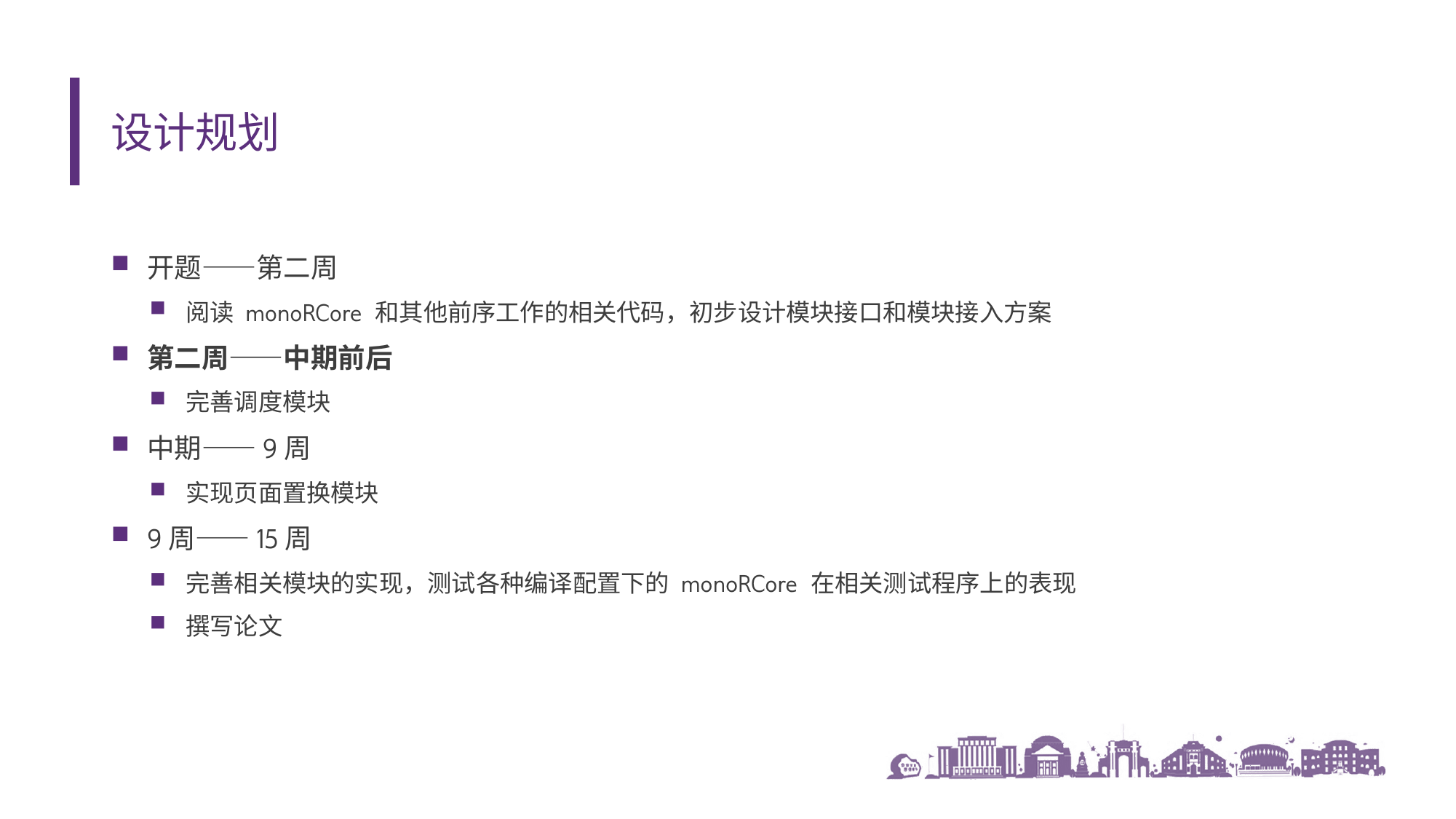

# 设计规划
开题——第二周
阅读 monoRCore 和其他前序工作的相关代码，初步设计模块接口和模块接入方案
第二周——中期前后
完善调度模块
中期——9周
实现页面置换模块
9周——15周
完善相关模块的实现，测试各种编译配置下的 monoRCore 在相关测试程序上的表现
撰写论文